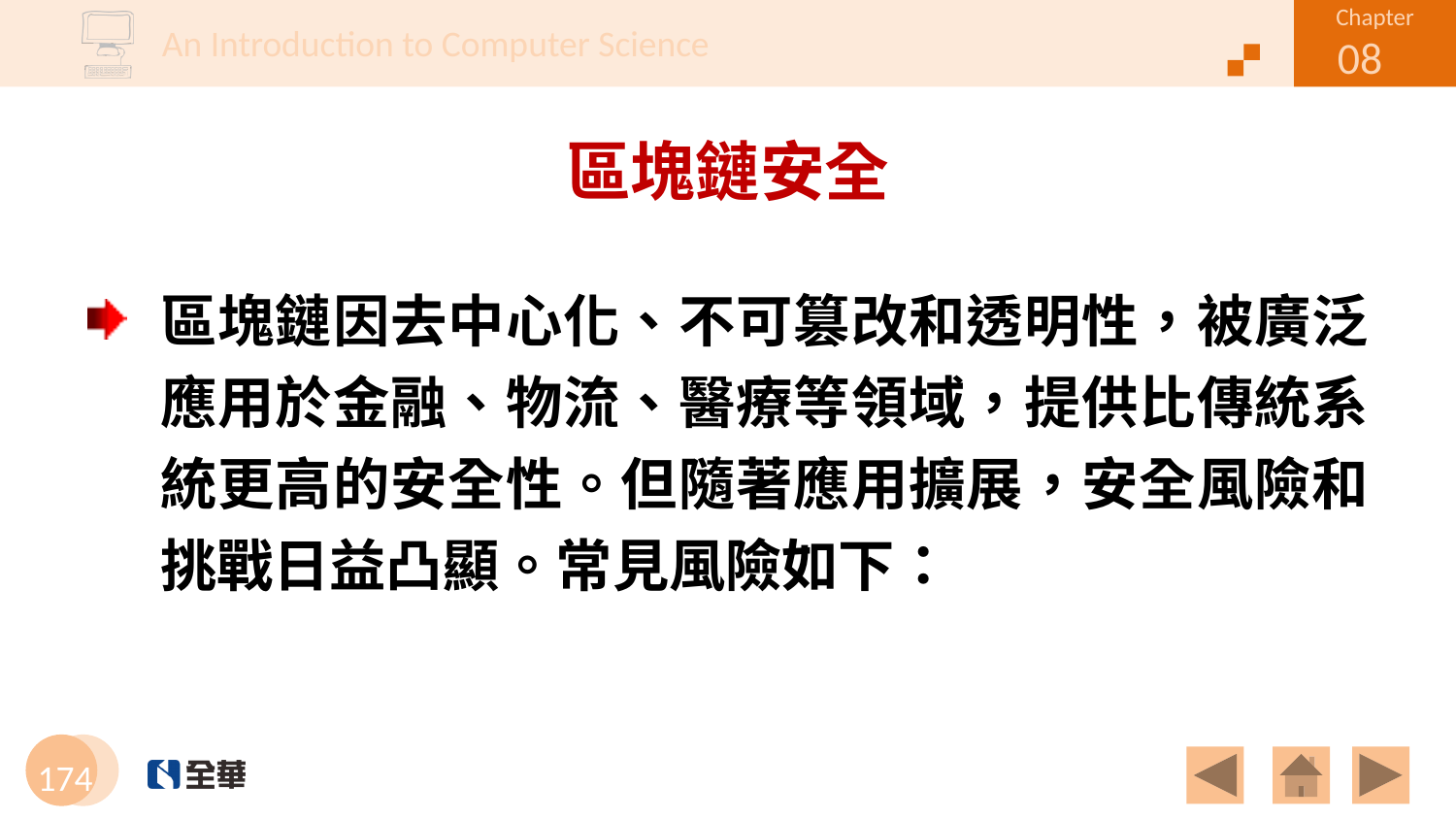

# 區塊鏈安全
區塊鏈因去中心化、不可篡改和透明性，被廣泛應用於金融、物流、醫療等領域，提供比傳統系統更高的安全性。但隨著應用擴展，安全風險和挑戰日益凸顯。常見風險如下：